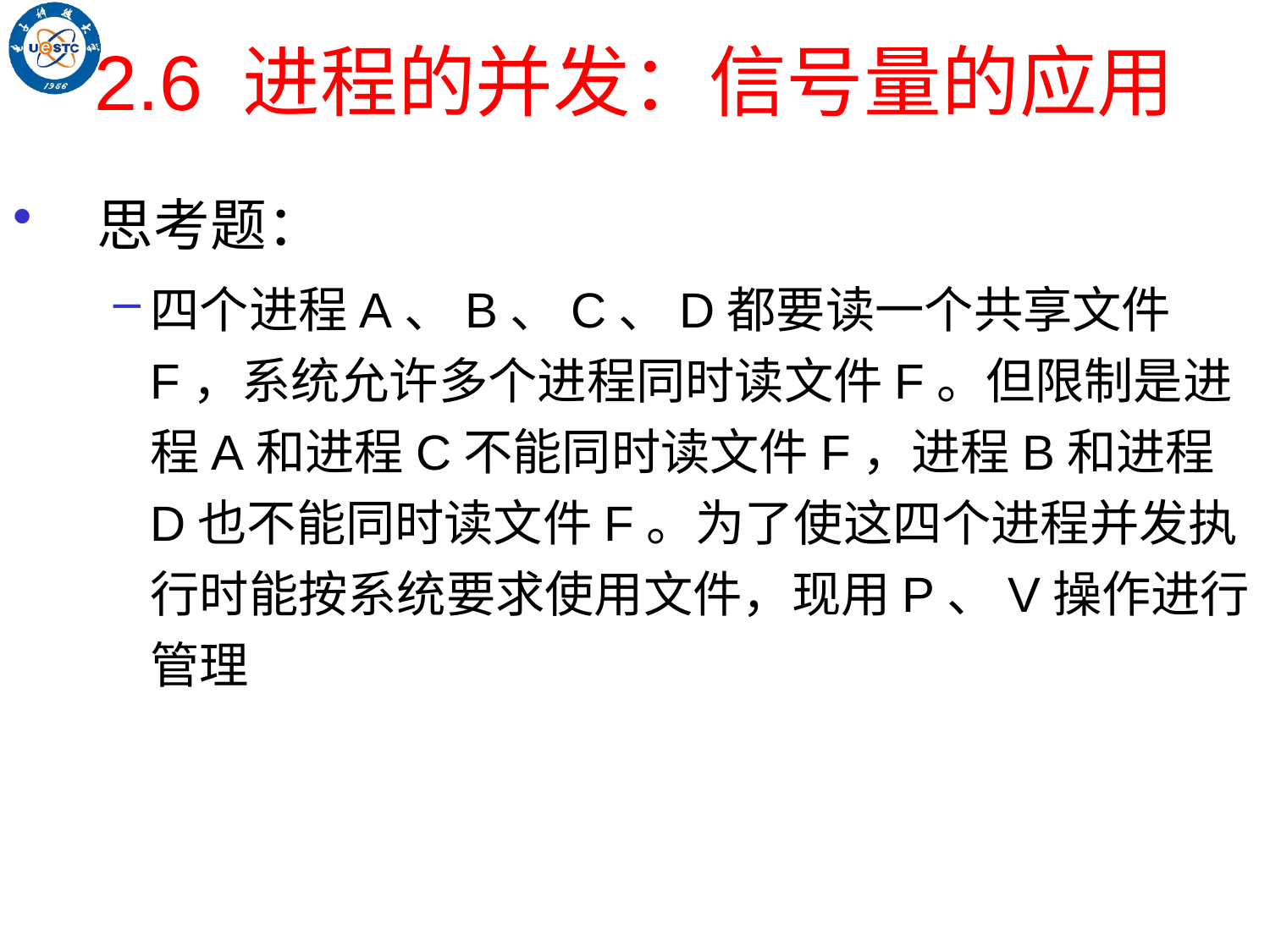

# 2.6 进程的并发：信号量的应用
思考题：
四个进程A、B、C、D都要读一个共享文件F，系统允许多个进程同时读文件F。但限制是进程A和进程C不能同时读文件F，进程B和进程D也不能同时读文件F。为了使这四个进程并发执行时能按系统要求使用文件，现用P、V操作进行管理